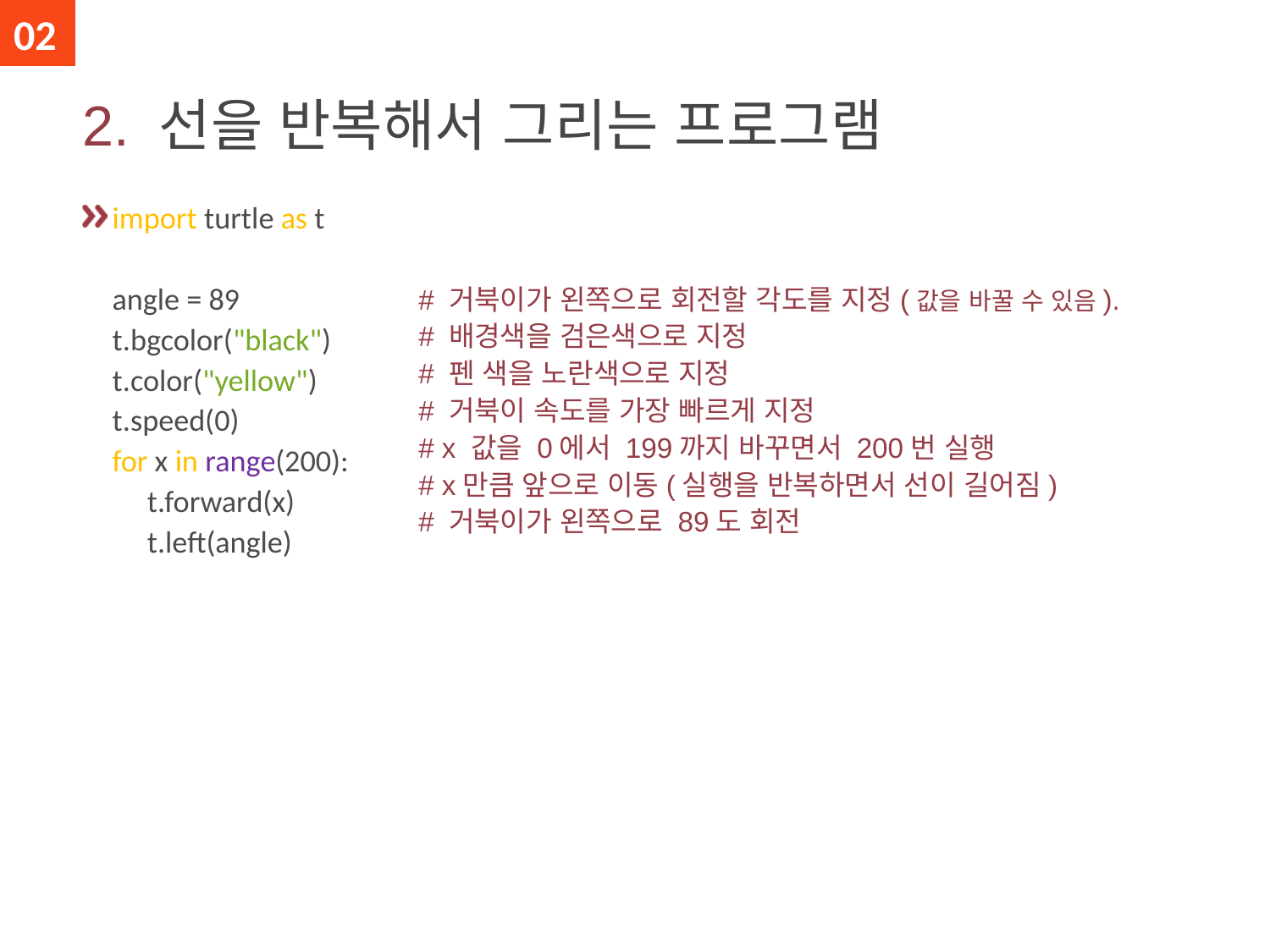

02
# 2. 선을 반복해서 그리는 프로그램
import turtle as t
angle = 89
t.bgcolor("black")
t.color("yellow")
t.speed(0)
for x in range(200):
     t.forward(x)
     t.left(angle)
# 거북이가 왼쪽으로 회전할 각도를 지정(값을 바꿀 수 있음).
# 배경색을 검은색으로 지정
# 펜 색을 노란색으로 지정
# 거북이 속도를 가장 빠르게 지정
# x 값을 0에서 199까지 바꾸면서 200번 실행
# x만큼 앞으로 이동(실행을 반복하면서 선이 길어짐)
# 거북이가 왼쪽으로 89도 회전